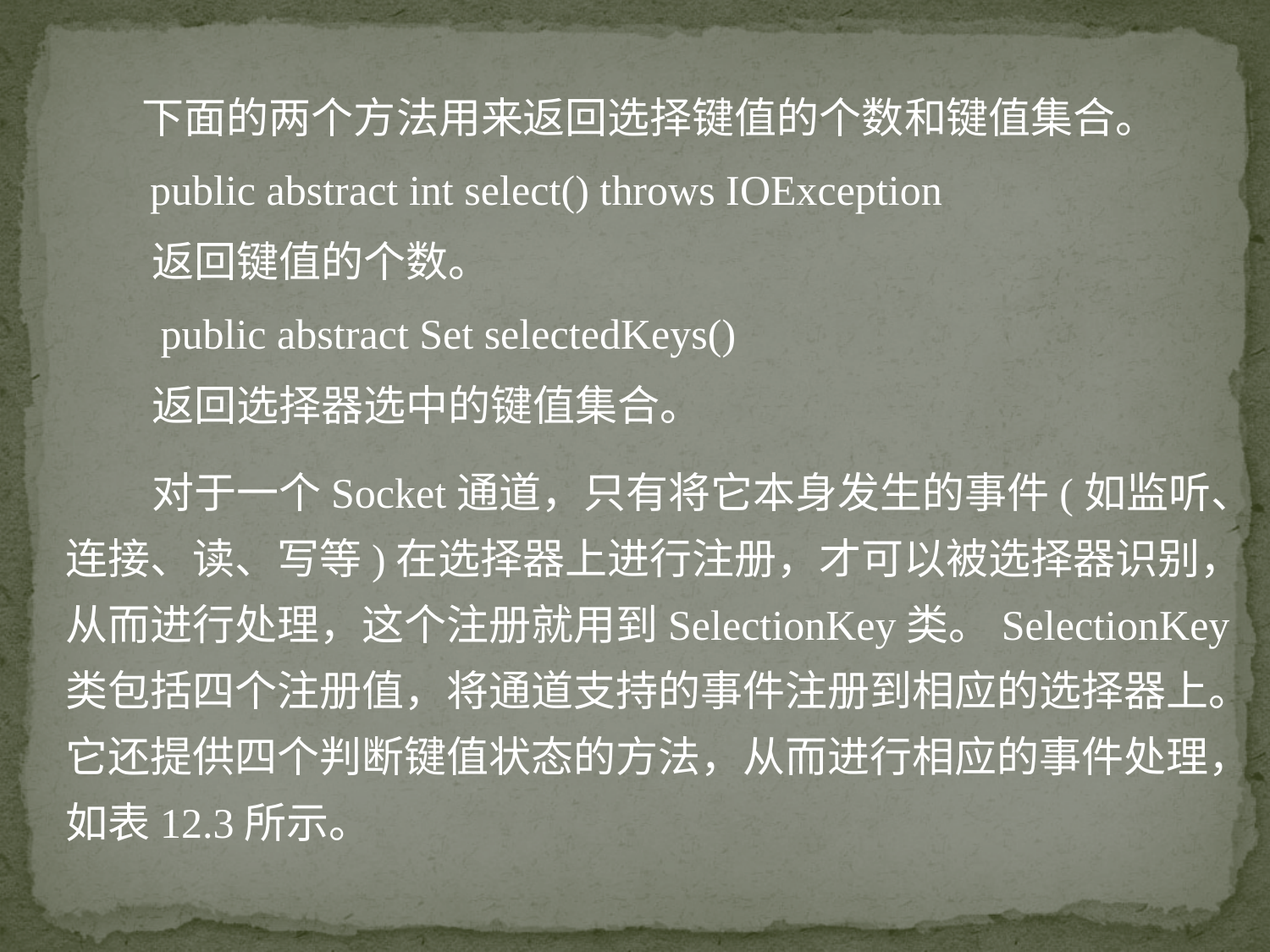

下面的两个方法用来返回选择键值的个数和键值集合。
        public abstract int select() throws IOException
        返回键值的个数。
         public abstract Set selectedKeys()
        返回选择器选中的键值集合。
        对于一个Socket通道，只有将它本身发生的事件(如监听、连接、读、写等)在选择器上进行注册，才可以被选择器识别，从而进行处理，这个注册就用到SelectionKey类。SelectionKey类包括四个注册值，将通道支持的事件注册到相应的选择器上。它还提供四个判断键值状态的方法，从而进行相应的事件处理，如表12.3所示。